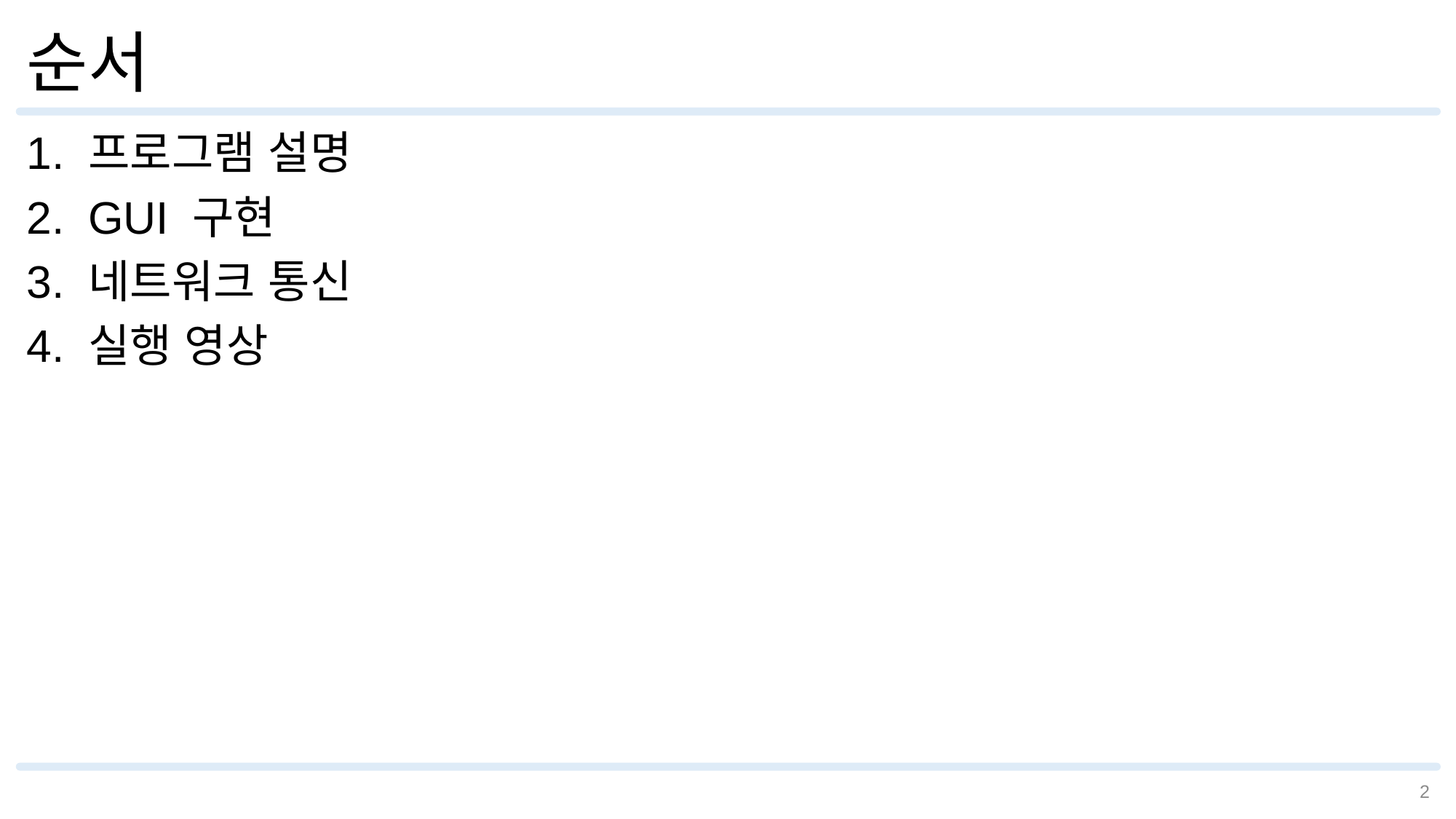

# 순서
프로그램 설명
GUI 구현
네트워크 통신
실행 영상

2